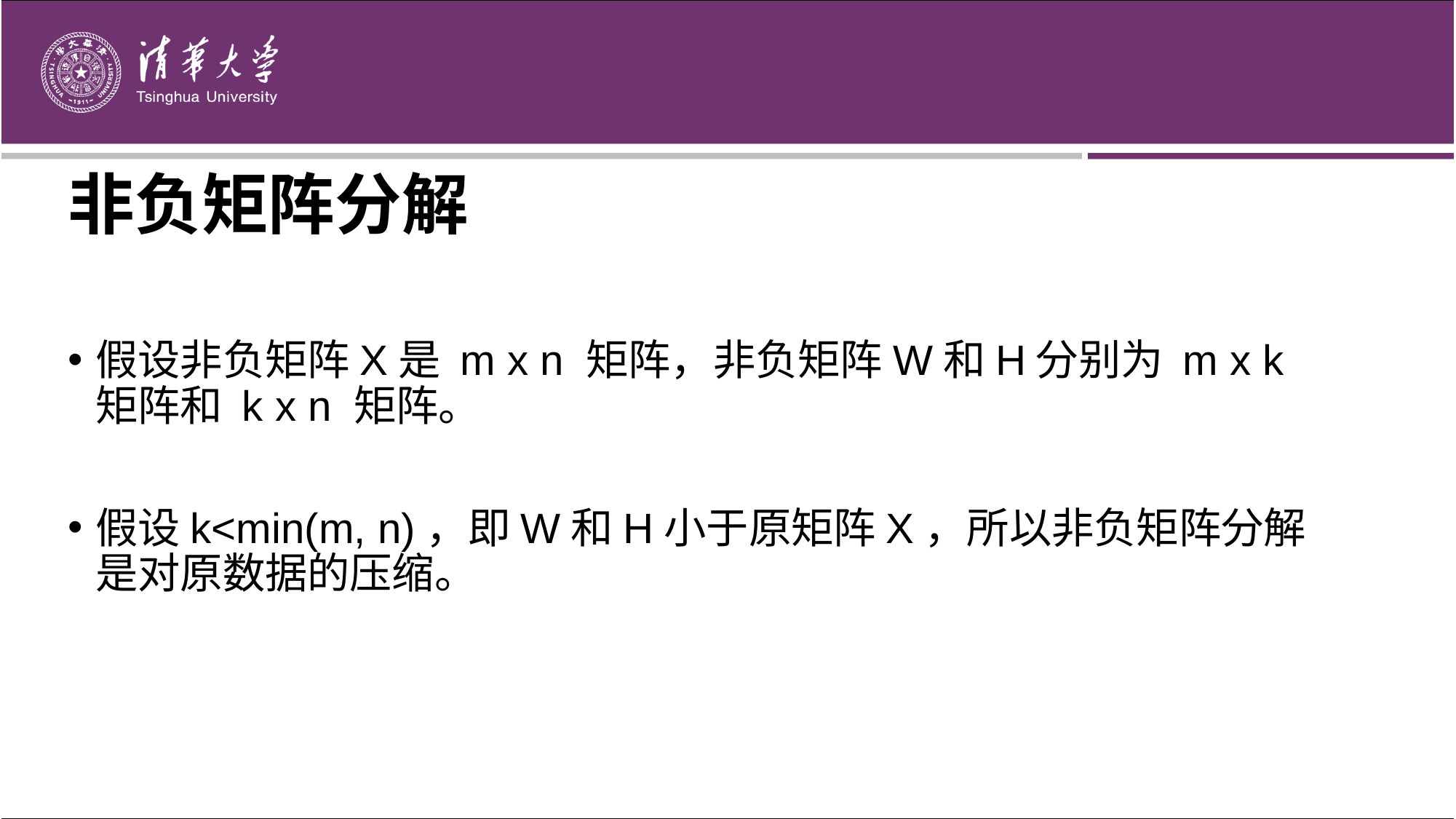

# 非负矩阵分解
假设非负矩阵X是 m x n 矩阵，非负矩阵W和H分别为 m x k 矩阵和 k x n 矩阵。

假设k<min(m, n)，即W和H小于原矩阵X，所以非负矩阵分解是对原数据的压缩。